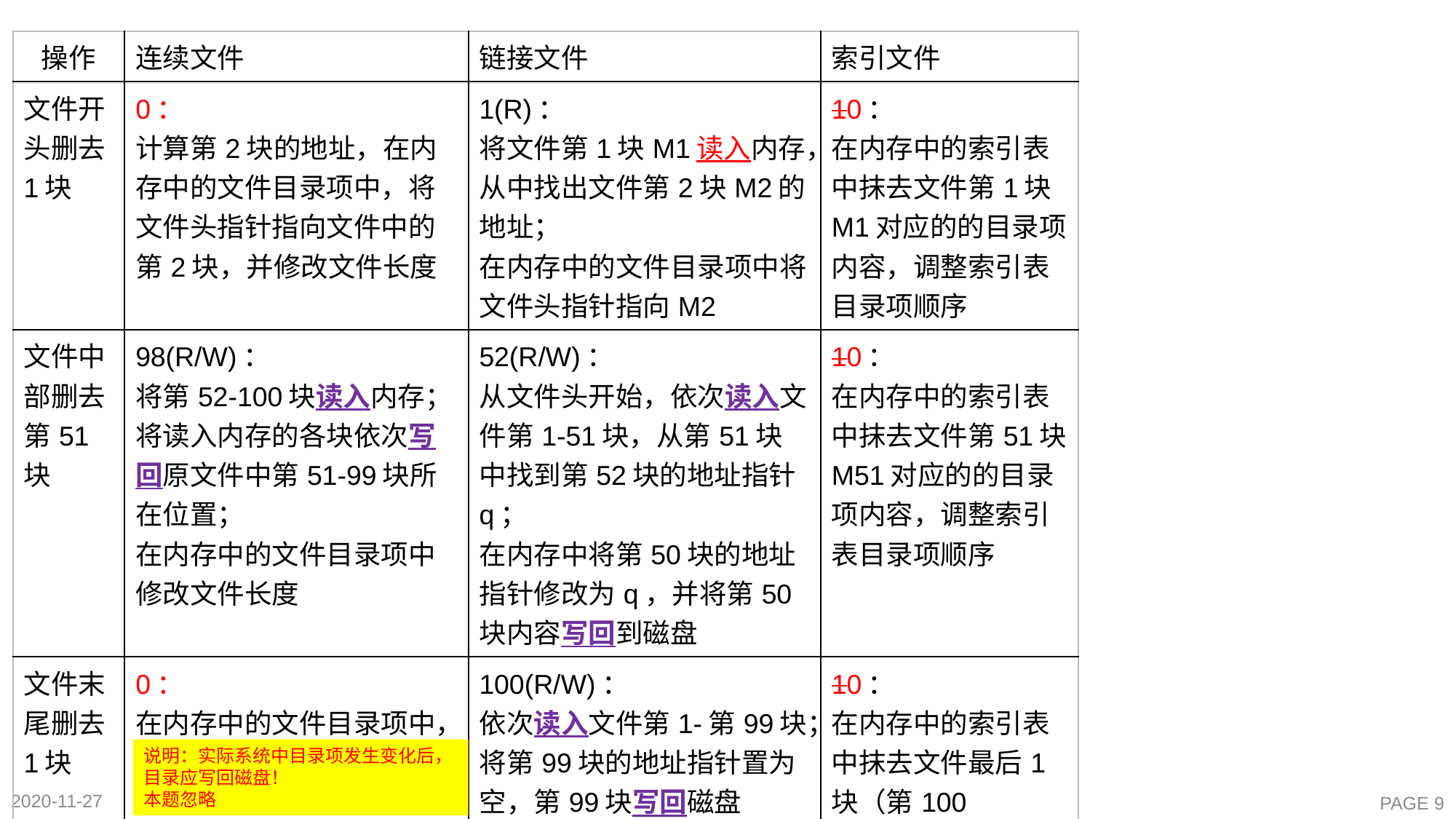

| 操作 | 连续文件 | 链接文件 | 索引文件 |
| --- | --- | --- | --- |
| 文件开头删去1块 | 0： 计算第2块的地址，在内存中的文件目录项中，将文件头指针指向文件中的第2块，并修改文件长度 | 1(R)： 将文件第1块M1读入内存，从中找出文件第2块M2的地址； 在内存中的文件目录项中将文件头指针指向M2 | 10： 在内存中的索引表中抹去文件第1块M1对应的的目录项内容，调整索引表目录项顺序 |
| 文件中部删去第51块 | 98(R/W)： 将第52-100块读入内存；将读入内存的各块依次写回原文件中第51-99块所在位置； 在内存中的文件目录项中修改文件长度 | 52(R/W)： 从文件头开始，依次读入文件第1-51块，从第51块中找到第52块的地址指针q； 在内存中将第50块的地址指针修改为q，并将第50块内容写回到磁盘 | 10： 在内存中的索引表中抹去文件第51块M51对应的的目录项内容，调整索引表目录项顺序 |
| 文件末尾删去1块 | 0： 在内存中的文件目录项中，文件头指针保持不变，文件长度减1，修改文件尾指针 | 100(R/W)： 依次读入文件第1-第99块； 将第99块的地址指针置为空，第99块写回磁盘 | 10： 在内存中的索引表中抹去文件最后1块（第100块）M100的目录项内容 |
说明：实际系统中目录项发生变化后，目录应写回磁盘！
本题忽略
2020-11-27
PAGE 9